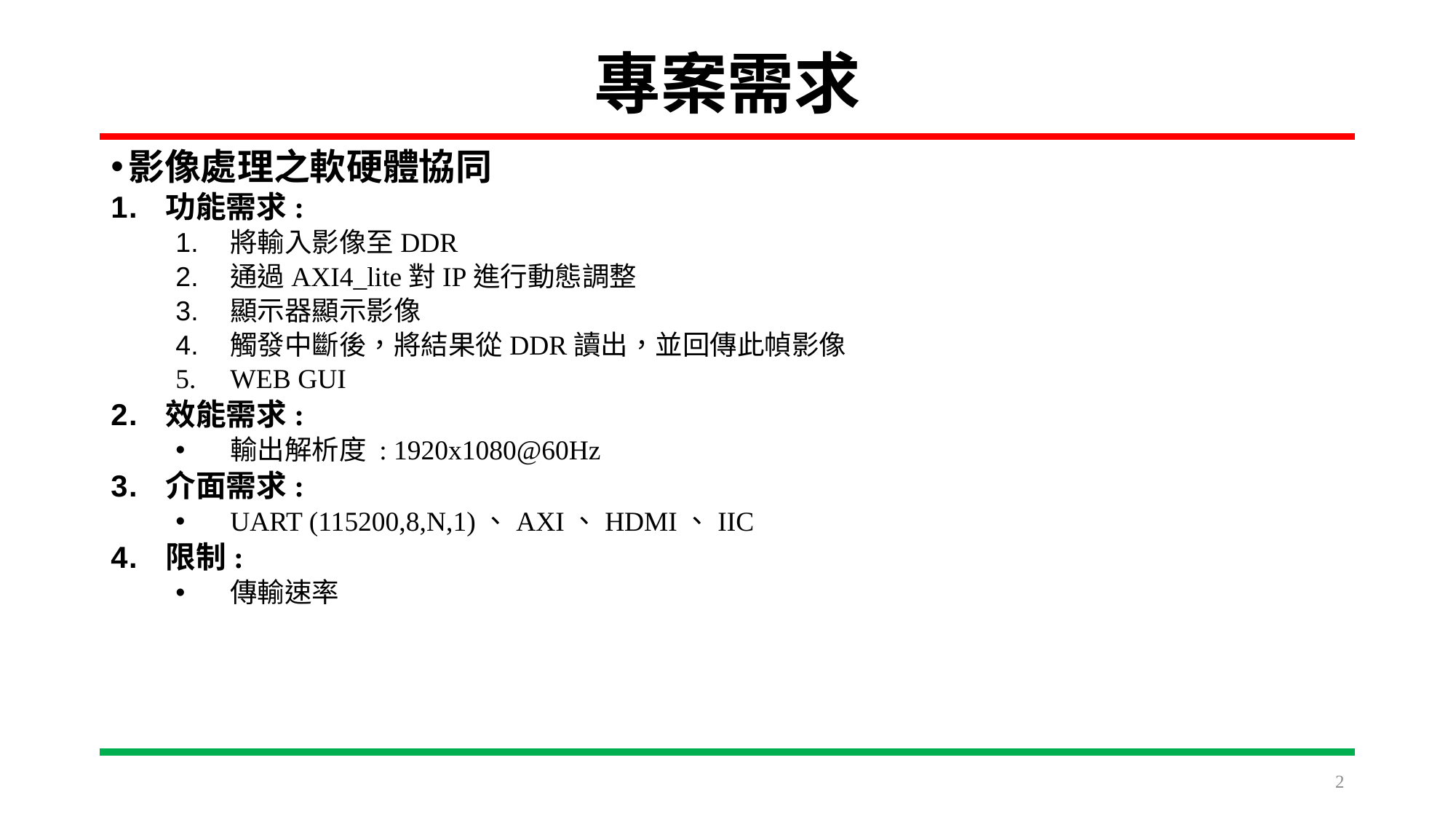

# 專案需求
影像處理之軟硬體協同
功能需求:
將輸入影像至DDR
通過AXI4_lite對IP進行動態調整
顯示器顯示影像
觸發中斷後，將結果從DDR讀出，並回傳此幀影像
WEB GUI
效能需求:
輸出解析度 : 1920x1080@60Hz
介面需求:
UART (115200,8,N,1)、AXI、HDMI、IIC
限制:
傳輸速率
2